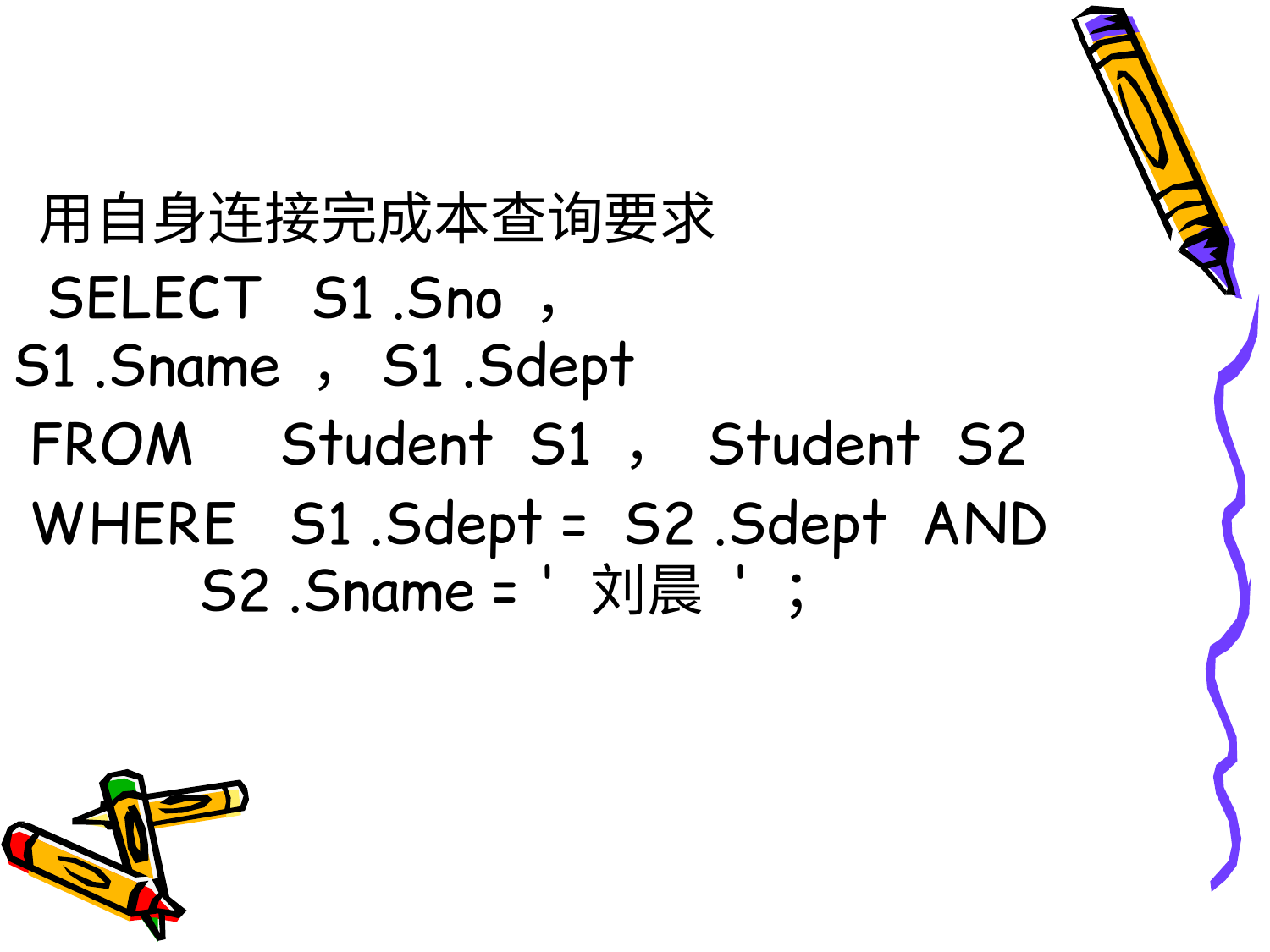

#
 用自身连接完成本查询要求
  SELECT   S1 .Sno ， S1 .Sname ，S1 .Sdept
 FROM     Student  S1 ， Student  S2
 WHERE   S1 .Sdept =  S2 .Sdept  AND                      S2 .Sname = ' 刘晨 ' ；